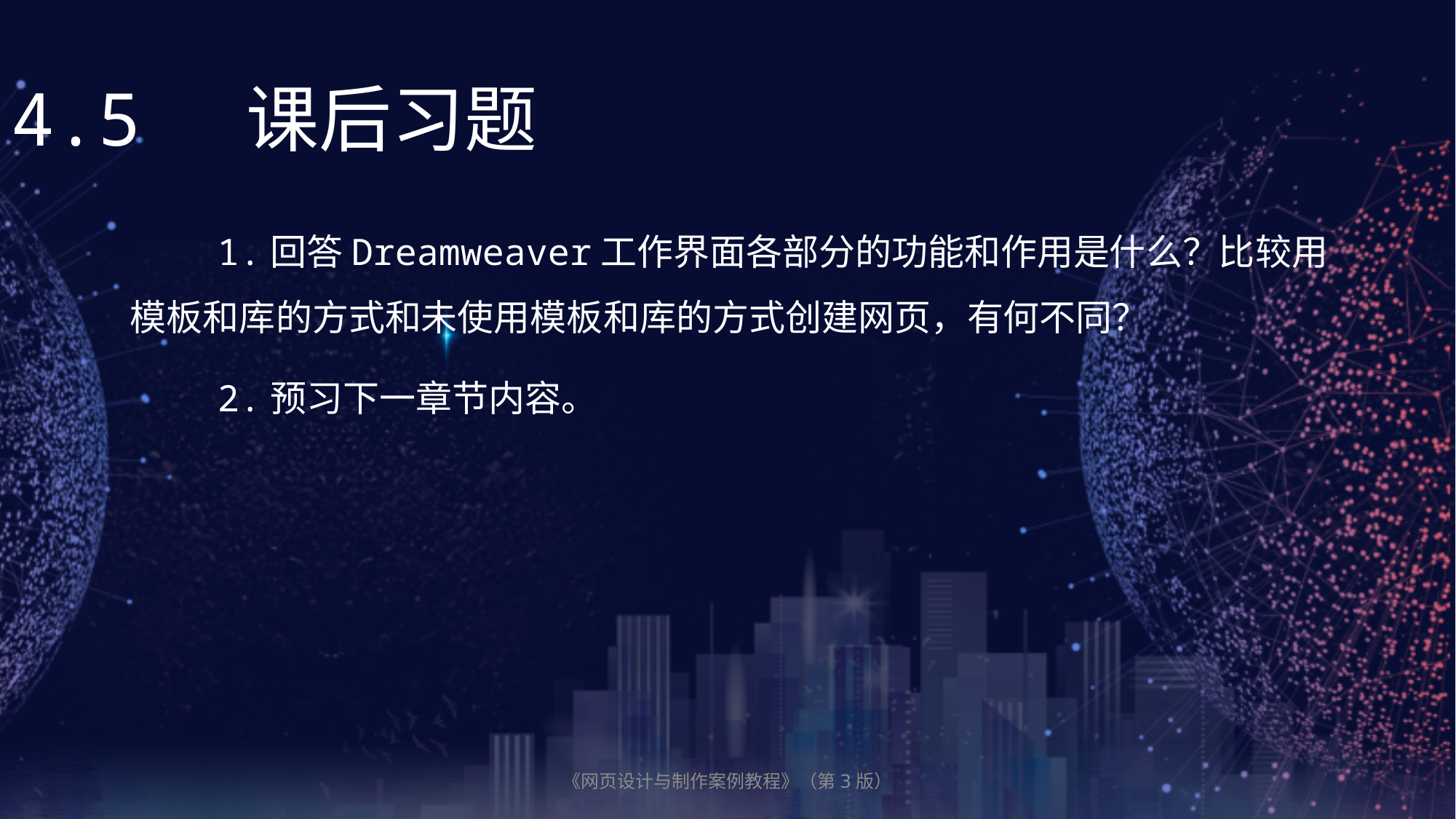

4.5  课后习题
    1.回答Dreamweaver工作界面各部分的功能和作用是什么？比较用模板和库的方式和未使用模板和库的方式创建网页，有何不同？
    2.预习下一章节内容。

《网页设计与制作案例教程》（第3版）